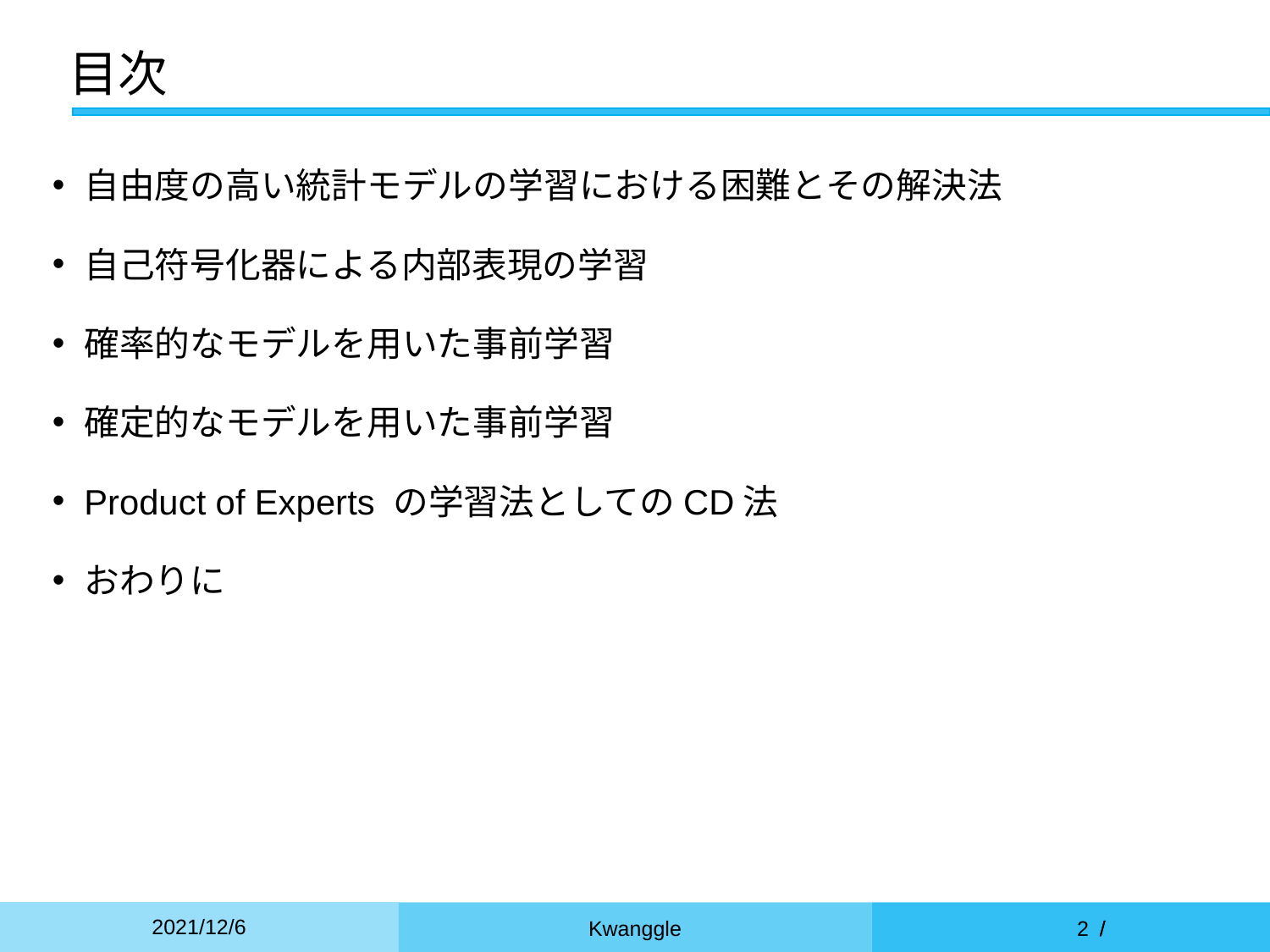

# 目次
自由度の高い統計モデルの学習における困難とその解決法
自己符号化器による内部表現の学習
確率的なモデルを用いた事前学習
確定的なモデルを用いた事前学習
Product of Experts の学習法としてのCD法
おわりに

2021/12/6
Kwanggle
2